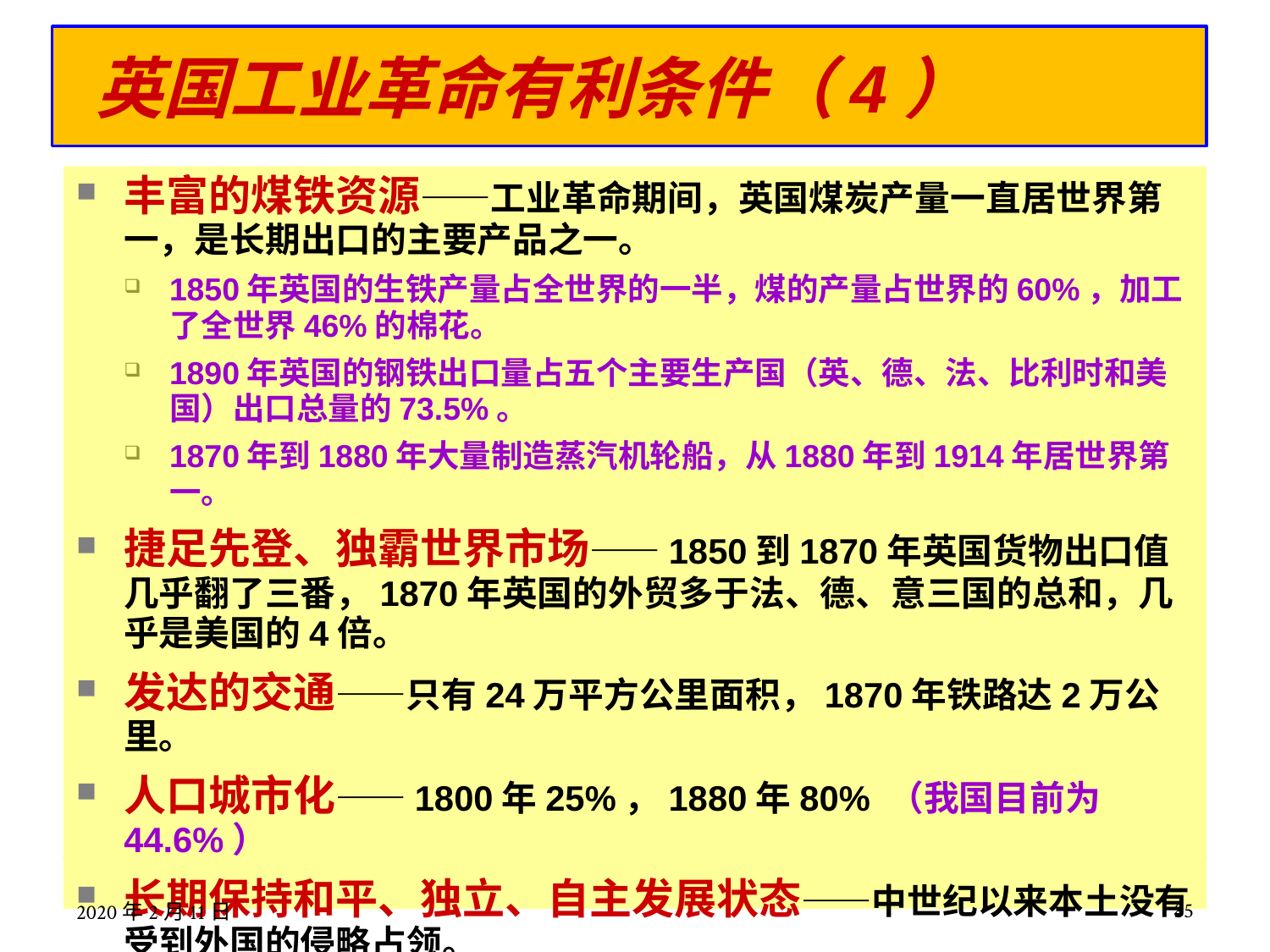

# 英国工业革命有利条件（4）
丰富的煤铁资源——工业革命期间，英国煤炭产量一直居世界第一，是长期出口的主要产品之一。
1850年英国的生铁产量占全世界的一半，煤的产量占世界的60%，加工了全世界46%的棉花。
1890年英国的钢铁出口量占五个主要生产国（英、德、法、比利时和美国）出口总量的73.5%。
1870年到1880年大量制造蒸汽机轮船，从1880年到1914年居世界第一。
捷足先登、独霸世界市场——1850到1870年英国货物出口值几乎翻了三番，1870年英国的外贸多于法、德、意三国的总和，几乎是美国的4倍。
发达的交通——只有24万平方公里面积，1870年铁路达2万公里。
人口城市化——1800年25%，1880年80% （我国目前为44.6%）
长期保持和平、独立、自主发展状态——中世纪以来本土没有受到外国的侵略占领。
2020年2月11日
85